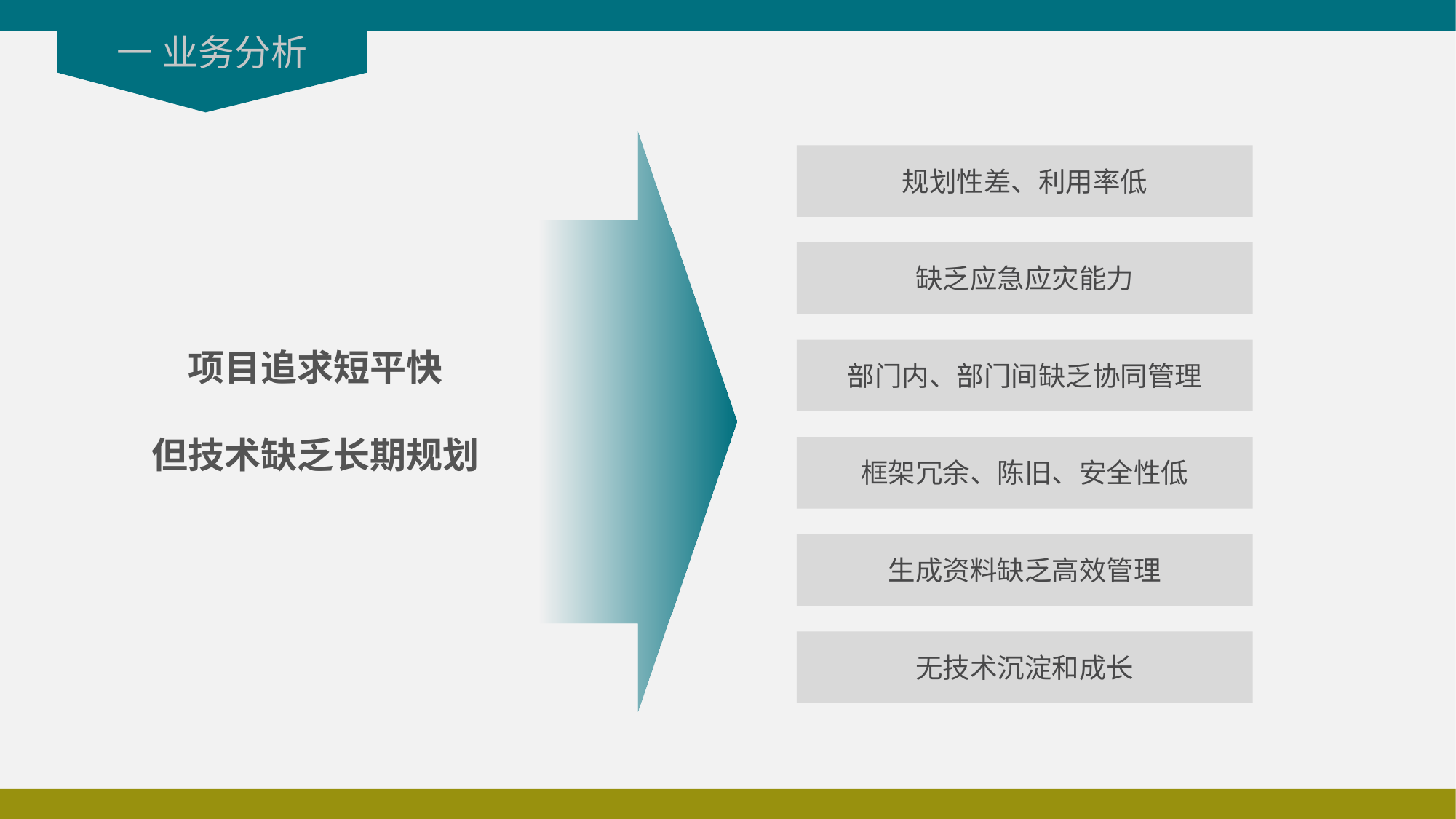

一 业务分析

规划性差、利用率低

缺乏应急应灾能力
项目追求短平快

但技术缺乏长期规划

部门内、部门间缺乏协同管理

框架冗余、陈旧、安全性低

生成资料缺乏高效管理

无技术沉淀和成长